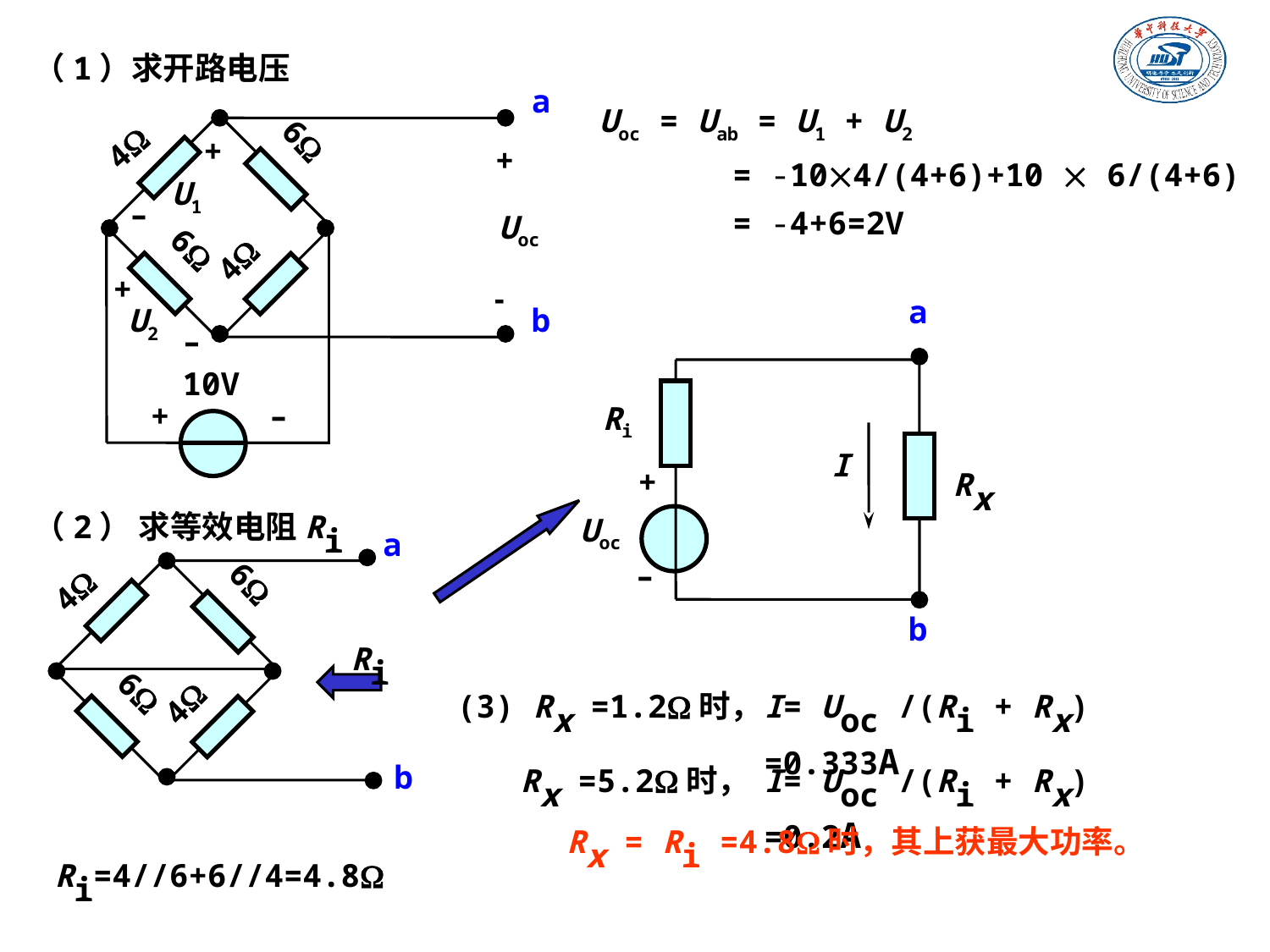

（1）求开路电压
a

4Ω

6Ω
+
+

U1
–
Uoc
4Ω

6Ω

+
-
U2
b
–

10V
+
–

Uoc = Uab = U1 + U2
       = -10×4/(4+6)+10 × 6/(4+6)
       = -4+6=2V
a

Ri

Rx
I
+

Uoc

–

b
（2） 求等效电阻Ri
a

4Ω

6Ω

Ri
4Ω

6Ω

b

(3) Rx =1.2Ω时，
I= Uoc /(Ri + Rx) =0.333A
Rx =5.2Ω时，
I= Uoc /(Ri + Rx) =0.2A
Rx = Ri =4.8Ω时，其上获最大功率。
Ri=4//6+6//4=4.8Ω